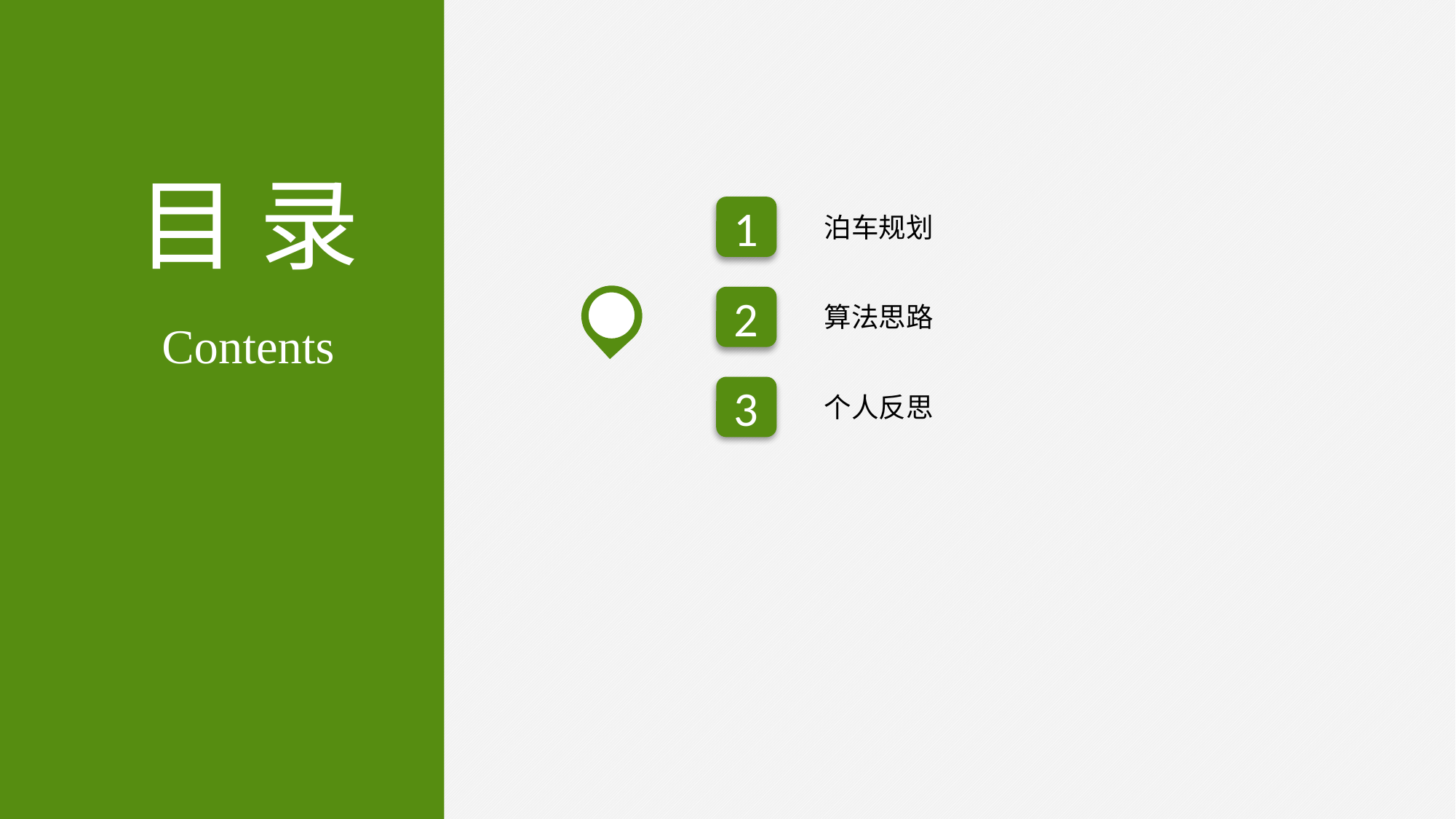

目 录
1
泊车规划

2
算法思路
Contents
3
个人反思